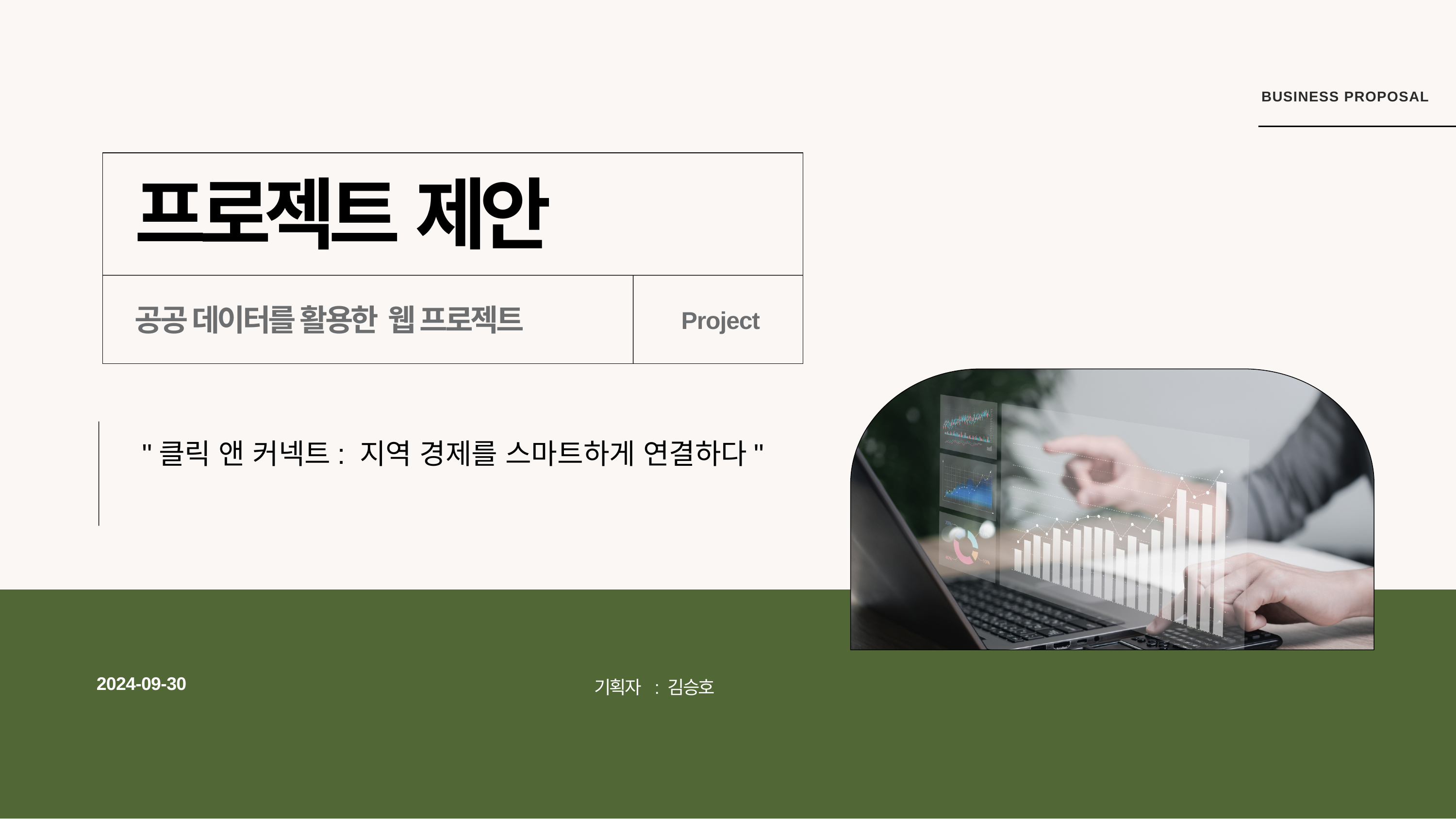

BUSINESS PROPOSAL

프로젝트  제안

공공 데이터를 활용한  웹 프로젝트
Project

"클릭 앤 커넥트: 지역 경제를 스마트하게 연결하다"

2024-09-30
기획자  : 김승호